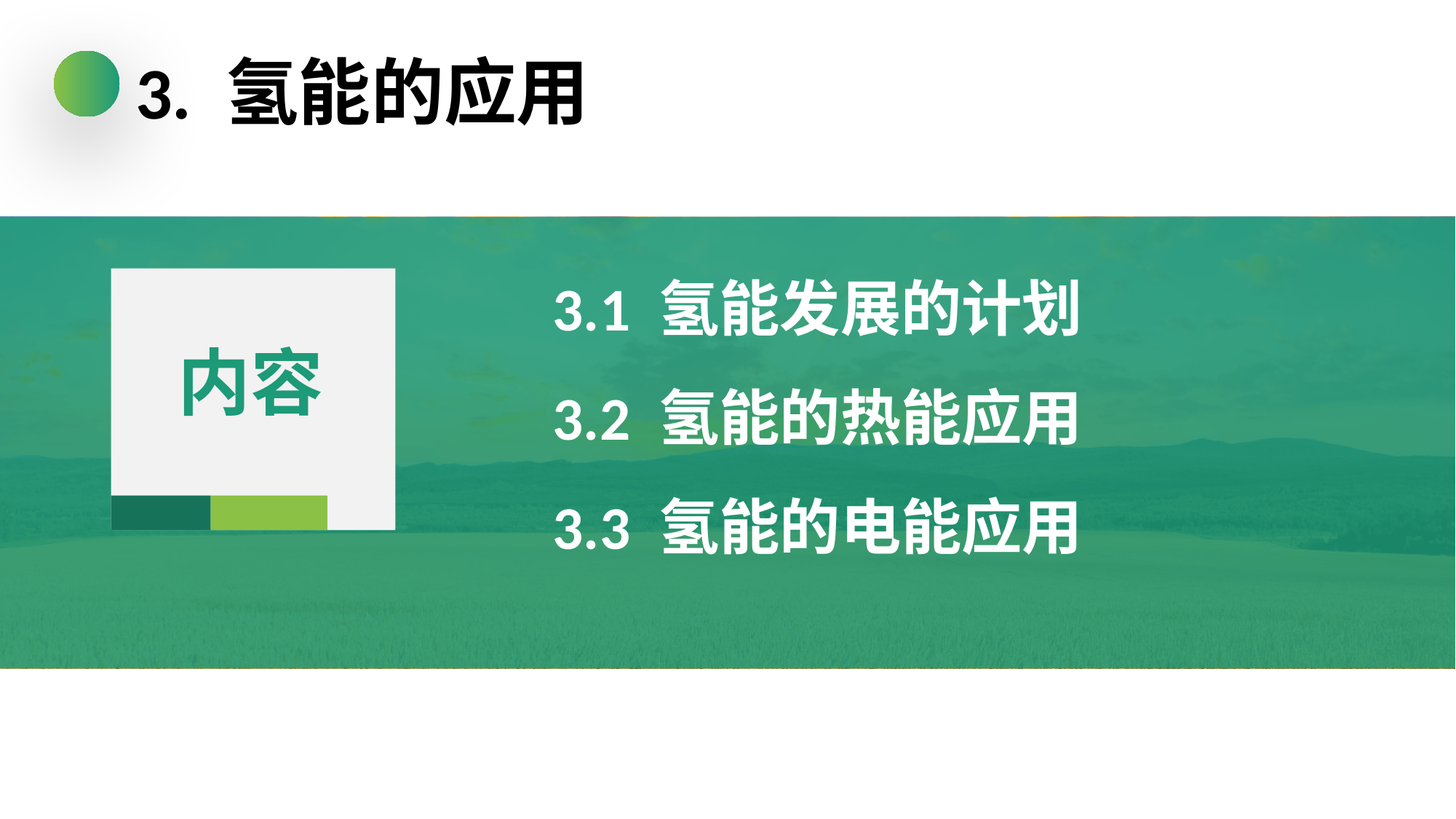

3. 氢能的应用

3.1 氢能发展的计划
3.2 氢能的热能应用
3.3 氢能的电能应用

内容